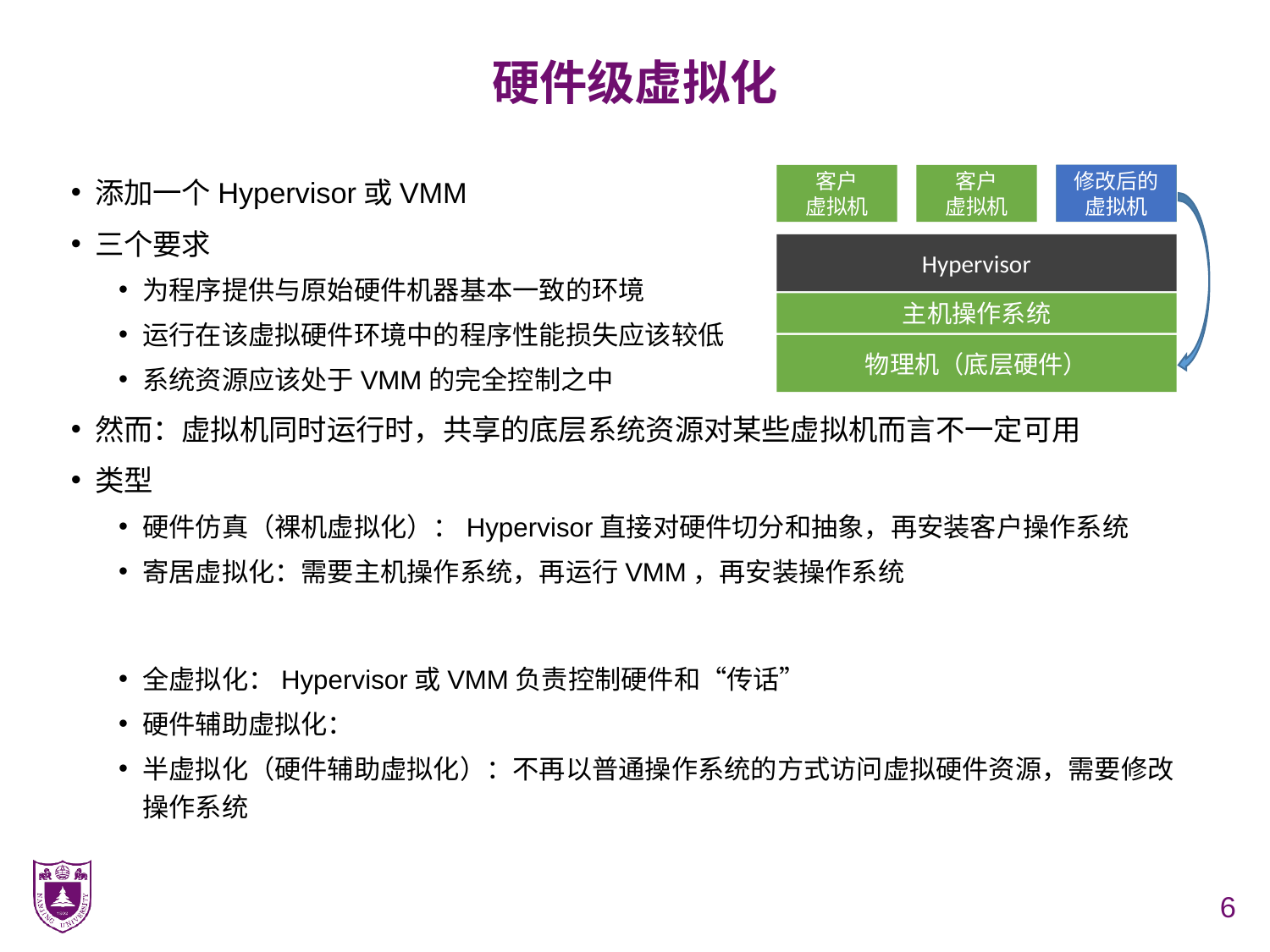

# 硬件级虚拟化
修改后的虚拟机
添加一个Hypervisor或VMM
三个要求
为程序提供与原始硬件机器基本一致的环境
运行在该虚拟硬件环境中的程序性能损失应该较低
系统资源应该处于VMM的完全控制之中
然而：虚拟机同时运行时，共享的底层系统资源对某些虚拟机而言不一定可用
类型
硬件仿真（裸机虚拟化）：Hypervisor直接对硬件切分和抽象，再安装客户操作系统
寄居虚拟化：需要主机操作系统，再运行VMM，再安装操作系统

全虚拟化：Hypervisor或VMM负责控制硬件和“传话”
硬件辅助虚拟化：
半虚拟化（硬件辅助虚拟化）：不再以普通操作系统的方式访问虚拟硬件资源，需要修改操作系统

客户
虚拟机
客户
虚拟机
客户
虚拟机
Hypervisor
物理机（底层硬件）

主机操作系统
6